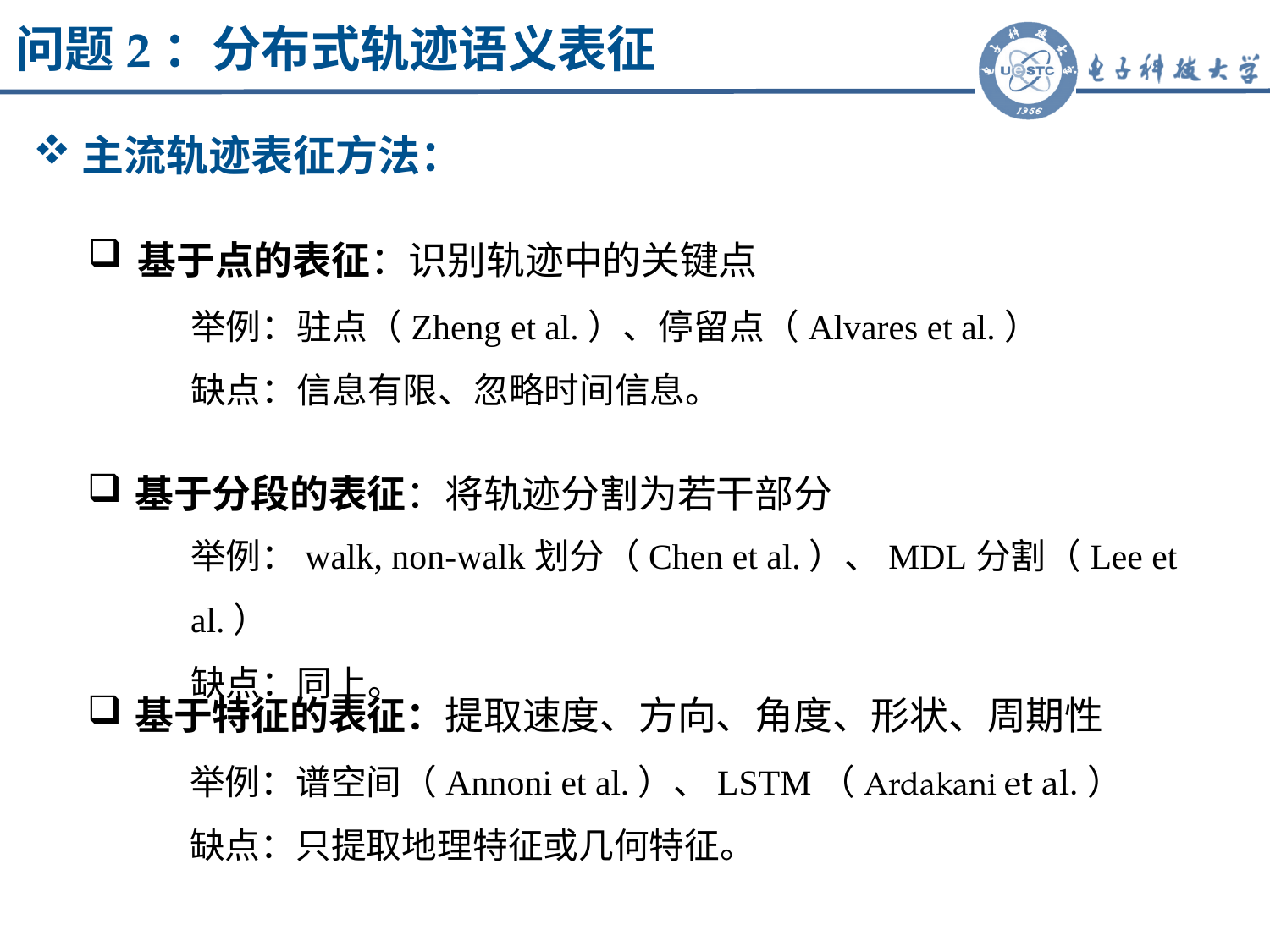

问题2：分布式轨迹语义表征
主流轨迹表征方法：
基于点的表征：识别轨迹中的关键点

举例：驻点（Zheng et al.）、停留点（Alvares et al.）
缺点：信息有限、忽略时间信息。
基于分段的表征：将轨迹分割为若干部分

举例：walk, non-walk划分（Chen et al.）、MDL分割（Lee et al.）
缺点：同上。
基于特征的表征：提取速度、方向、角度、形状、周期性
举例：谱空间（Annoni et al.）、LSTM（Ardakani et al.）
缺点：只提取地理特征或几何特征。